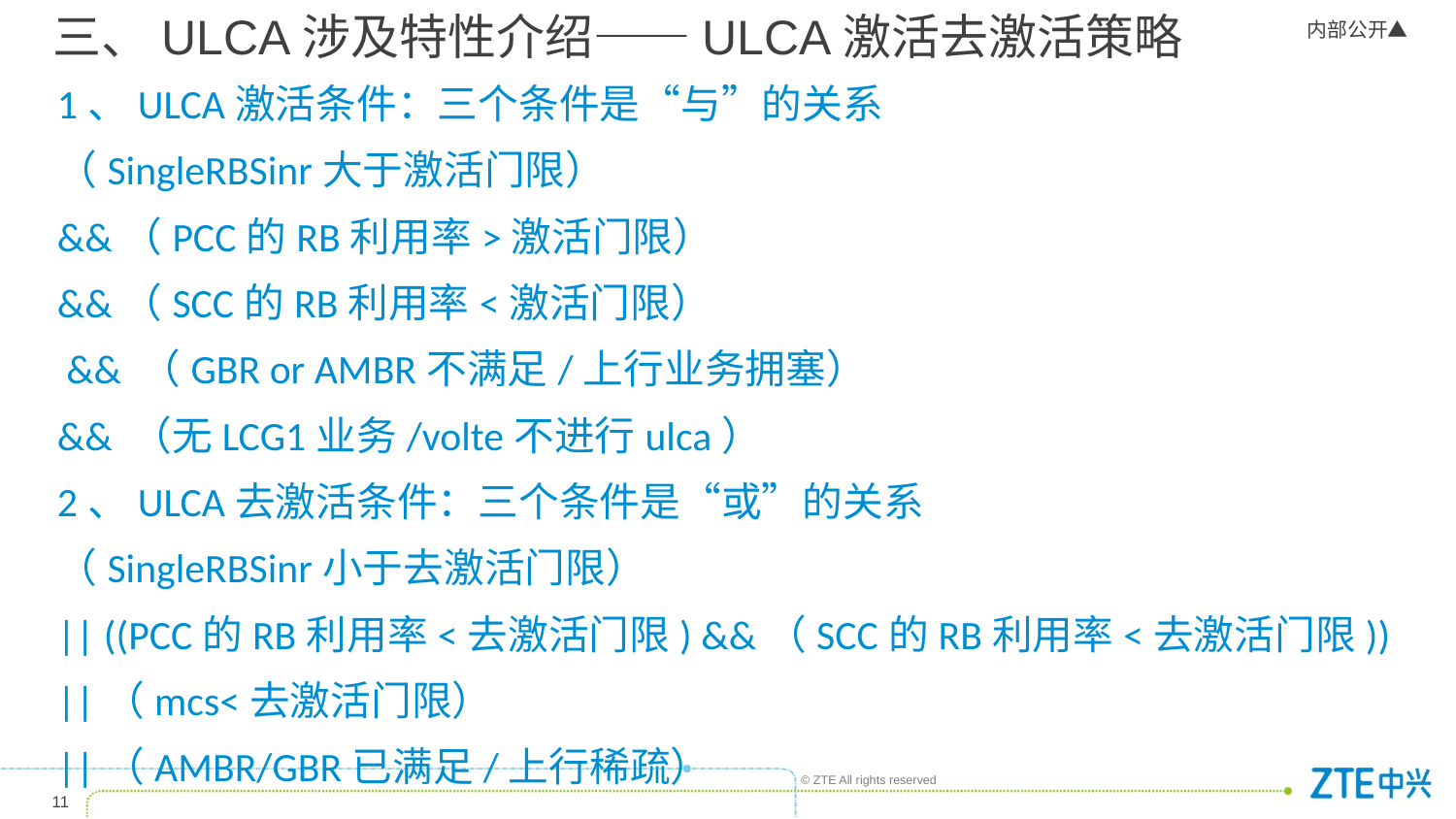

# 三、ULCA涉及特性介绍——ULCA激活去激活策略
1、ULCA激活条件：三个条件是“与”的关系
（SingleRBSinr大于激活门限）
&&（PCC的RB利用率>激活门限）
&&（SCC的RB利用率<激活门限）
 && （GBR or AMBR不满足/上行业务拥塞）
&& （无LCG1业务/volte不进行ulca）
2、ULCA去激活条件：三个条件是“或”的关系
（SingleRBSinr小于去激活门限）
|| ((PCC的RB利用率<去激活门限) &&（SCC的RB利用率<去激活门限))
||（mcs<去激活门限）
||（AMBR/GBR已满足/上行稀疏）